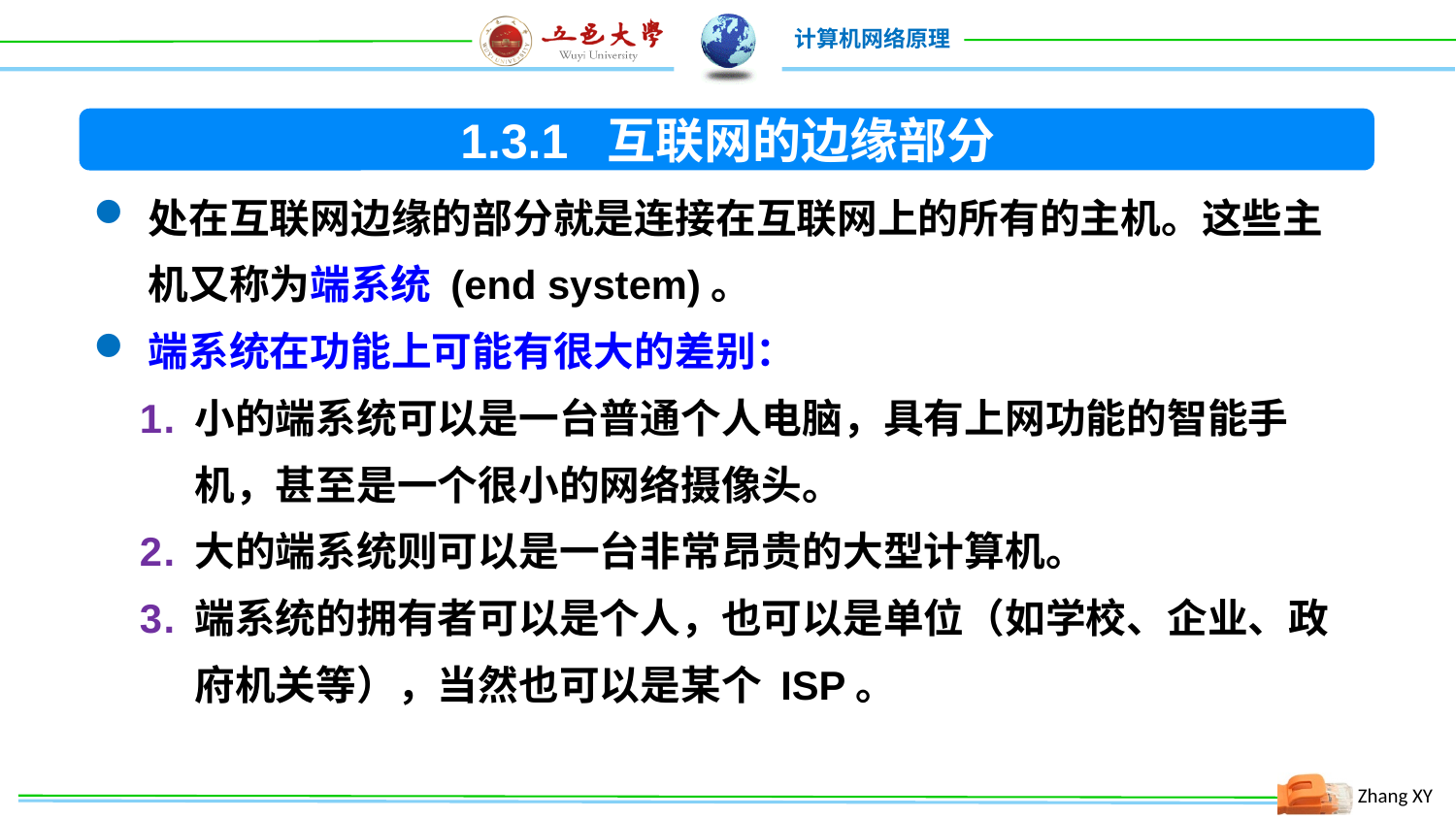

1.3.1  互联网的边缘部分

处在互联网边缘的部分就是连接在互联网上的所有的主机。这些主机又称为端系统 (end system)。
端系统在功能上可能有很大的差别：
小的端系统可以是一台普通个人电脑，具有上网功能的智能手机，甚至是一个很小的网络摄像头。
大的端系统则可以是一台非常昂贵的大型计算机。
端系统的拥有者可以是个人，也可以是单位（如学校、企业、政府机关等），当然也可以是某个 ISP。